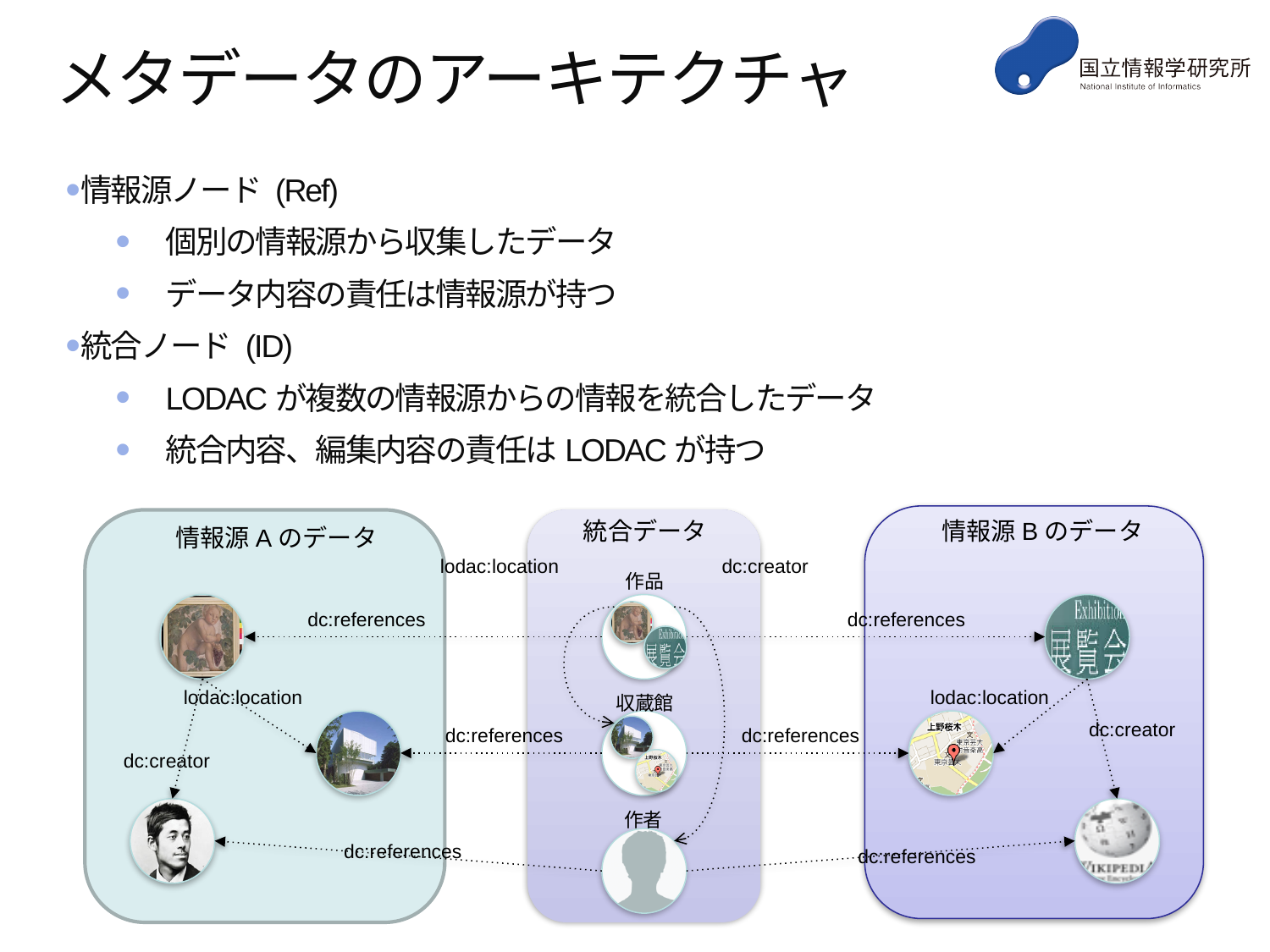

# メタデータのアーキテクチャ
情報源ノード (Ref)
個別の情報源から収集したデータ
データ内容の責任は情報源が持つ
統合ノード (ID)
LODACが複数の情報源からの情報を統合したデータ
統合内容、編集内容の責任はLODACが持つ

統合データ
情報源Bのデータ
情報源Aのデータ
lodac:location
dc:creator
作品

dc:references
dc:references
lodac:location
lodac:location
収蔵館

dc:creator
dc:references
dc:references
dc:creator

作者

dc:references
dc:references